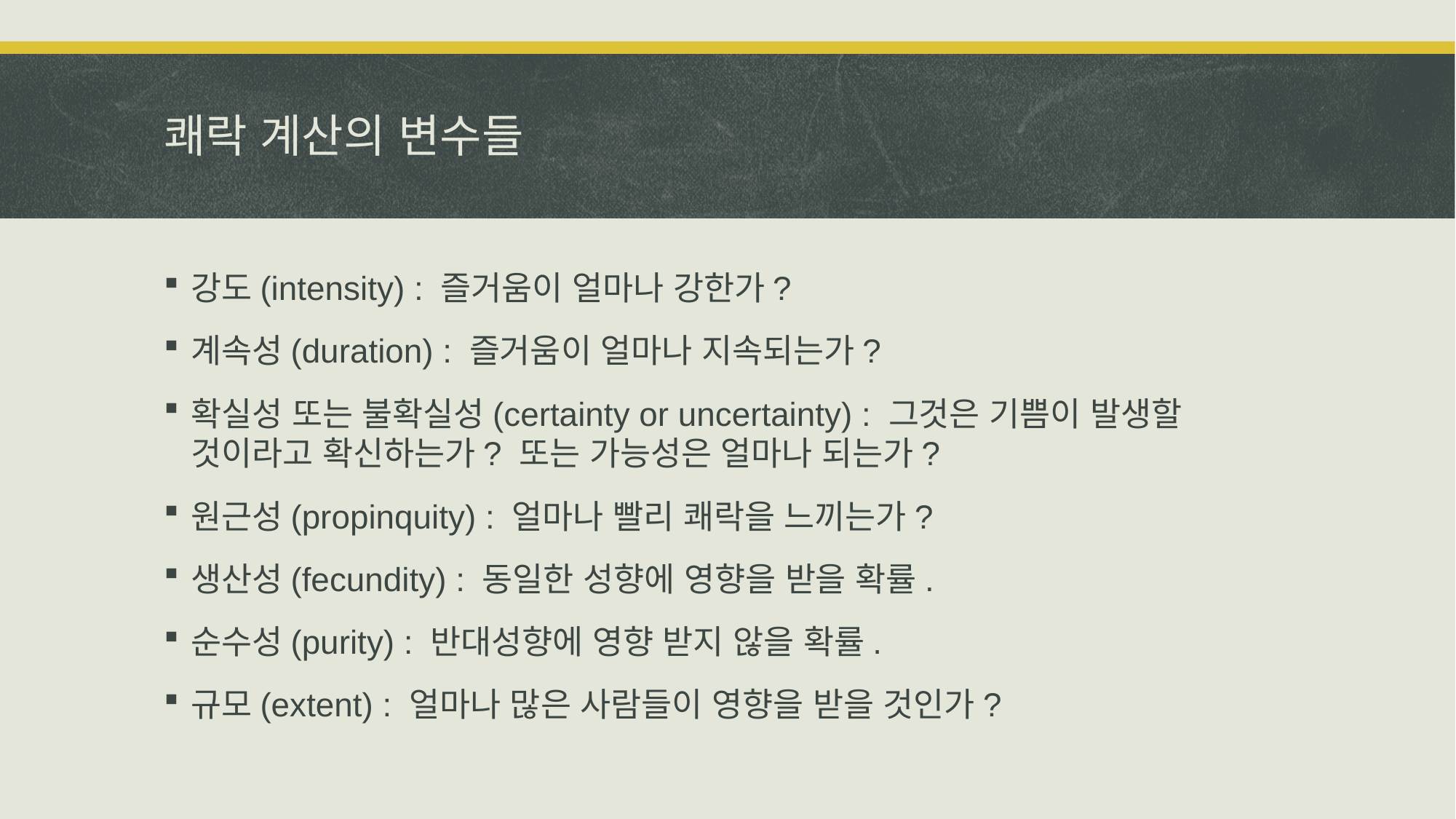

# 쾌락 계산의 변수들
강도(intensity) : 즐거움이 얼마나 강한가?
계속성(duration) : 즐거움이 얼마나 지속되는가?
확실성 또는 불확실성(certainty or uncertainty) : 그것은 기쁨이 발생할 것이라고 확신하는가? 또는 가능성은 얼마나 되는가?
원근성(propinquity) : 얼마나 빨리 쾌락을 느끼는가?
생산성(fecundity) : 동일한 성향에 영향을 받을 확률.
순수성(purity) : 반대성향에 영향 받지 않을 확률.
규모(extent) : 얼마나 많은 사람들이 영향을 받을 것인가?